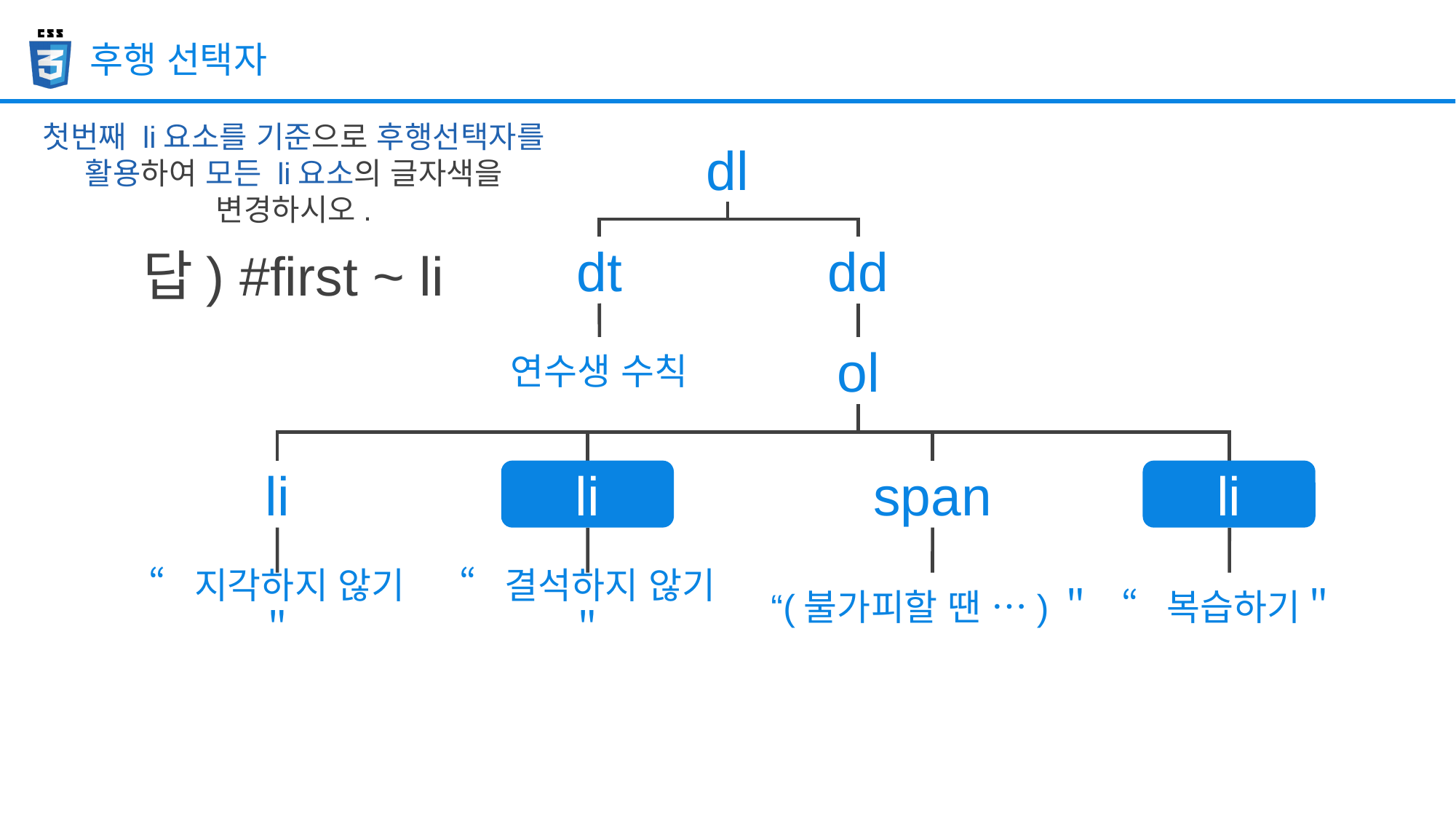

후행 선택자
dl
첫번째 li요소를 기준으로 후행선택자를 활용하여 모든 li요소의 글자색을 변경하시오.
dt
dd
답) #first ~ li
연수생 수칙
ol
li
li
li
span
li
li
“(불가피할 땐 …)＂
“지각하지 않기＂
“결석하지 않기＂
“복습하기＂